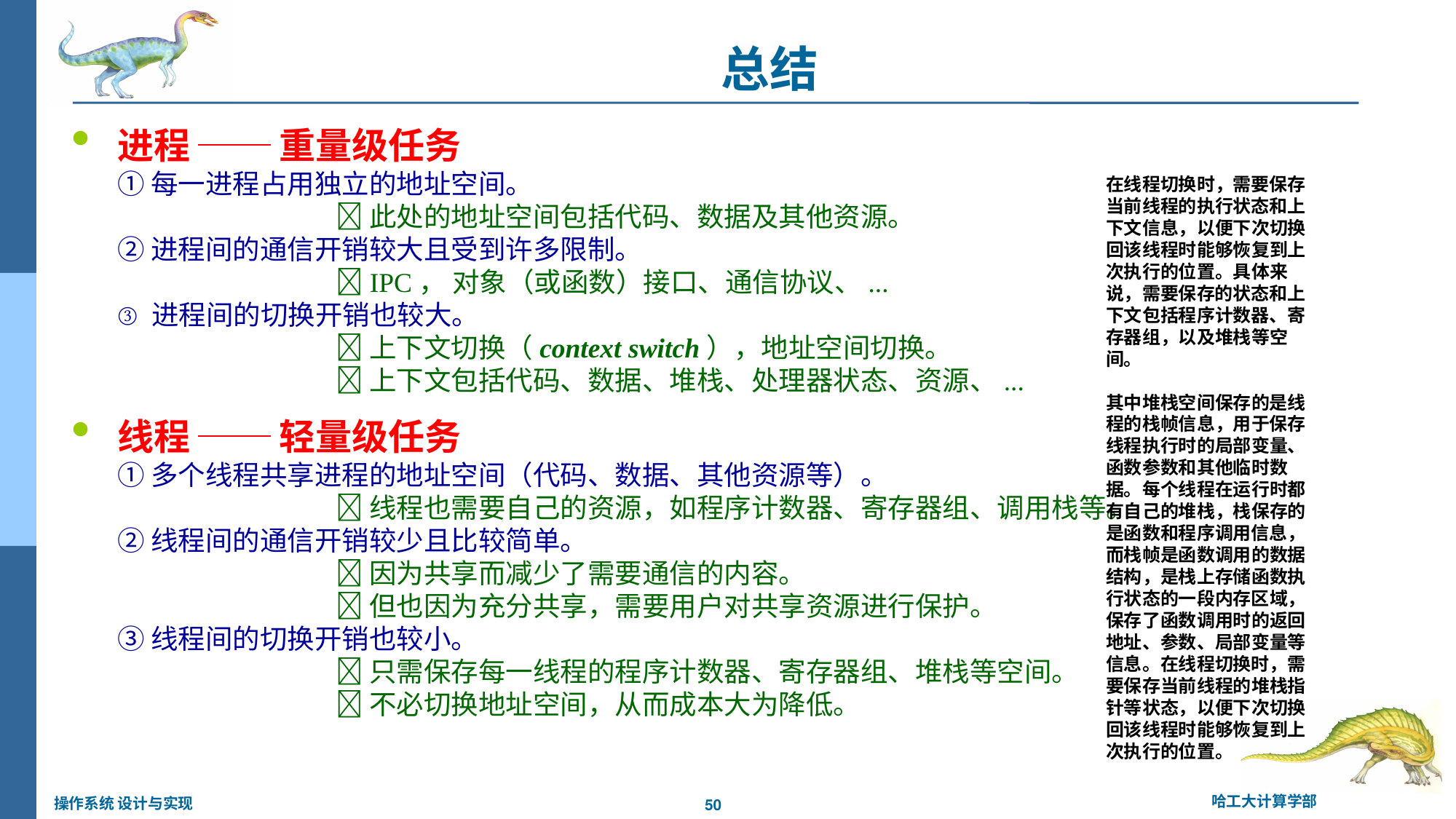

总结
# 进程 ── 重量级任务 ① 每一进程占用独立的地址空间。 ⇒ 此处的地址空间包括代码、数据及其他资源。 ② 进程间的通信开销较大且受到许多限制。 ⇒IPC， 对象（或函数）接口、通信协议、... ③ 进程间的切换开销也较大。 ⇒ 上下文切换（context switch），地址空间切换。 ⇒ 上下文包括代码、数据、堆栈、处理器状态、资源、...
线程 ── 轻量级任务
① 多个线程共享进程的地址空间（代码、数据、其他资源等）。
		⇒ 线程也需要自己的资源，如程序计数器、寄存器组、调用栈等。
② 线程间的通信开销较少且比较简单。
		⇒ 因为共享而减少了需要通信的内容。
		⇒ 但也因为充分共享，需要用户对共享资源进行保护。
③ 线程间的切换开销也较小。
		⇒ 只需保存每一线程的程序计数器、寄存器组、堆栈等空间。
		⇒ 不必切换地址空间，从而成本大为降低。
在线程切换时，需要保存当前线程的执行状态和上下文信息，以便下次切换回该线程时能够恢复到上次执行的位置。具体来说，需要保存的状态和上下文包括程序计数器、寄存器组，以及堆栈等空间。

其中堆栈空间保存的是线程的栈帧信息，用于保存线程执行时的局部变量、函数参数和其他临时数据。每个线程在运行时都有自己的堆栈，栈保存的是函数和程序调用信息，而栈帧是函数调用的数据结构，是栈上存储函数执行状态的一段内存区域，保存了函数调用时的返回地址、参数、局部变量等信息。在线程切换时，需要保存当前线程的堆栈指针等状态，以便下次切换回该线程时能够恢复到上次执行的位置。